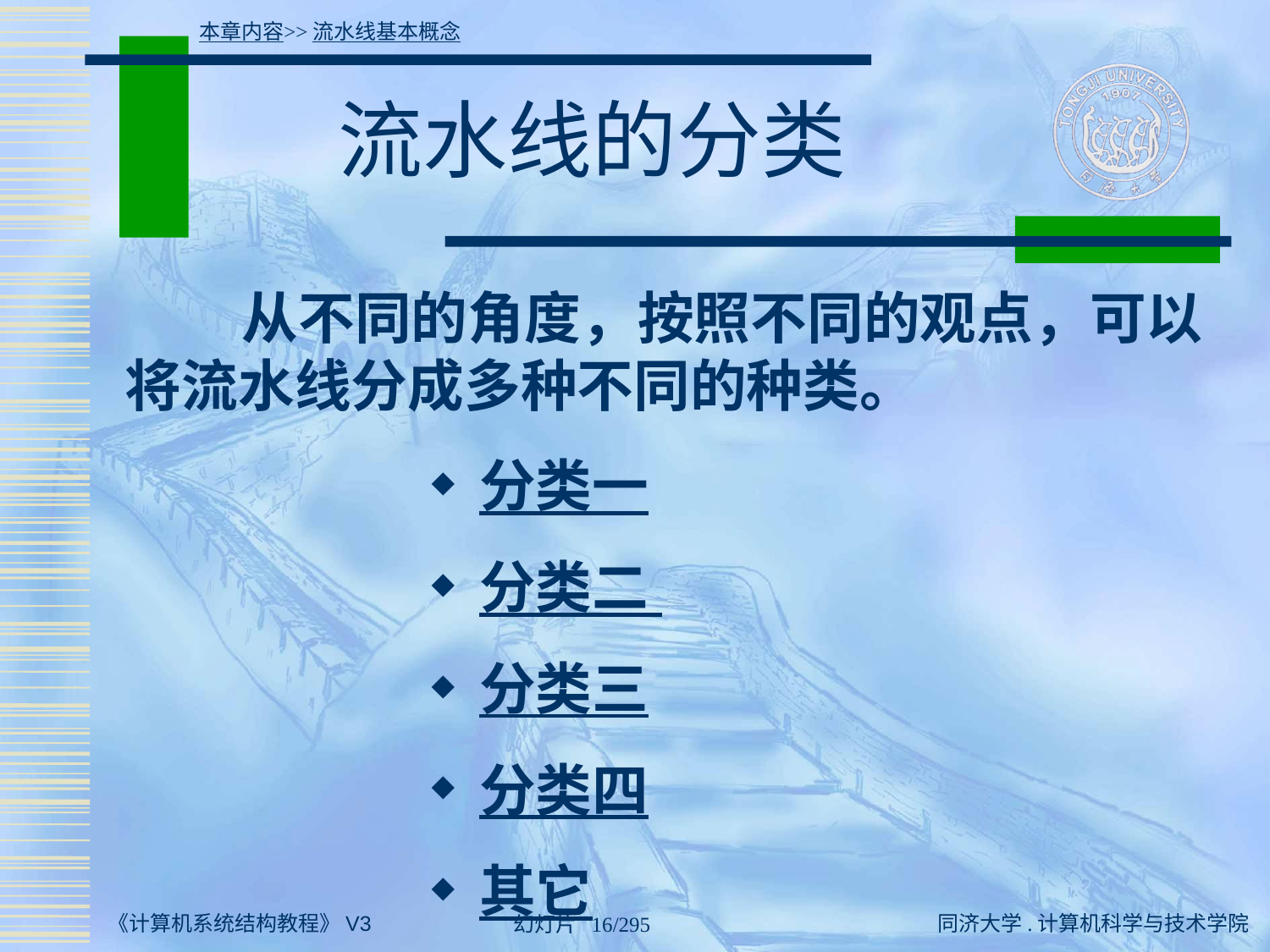

本章内容>>流水线基本概念
# 流水线的分类
        从不同的角度，按照不同的观点，可以将流水线分成多种不同的种类。
分类一
分类二
分类三
分类四
其它